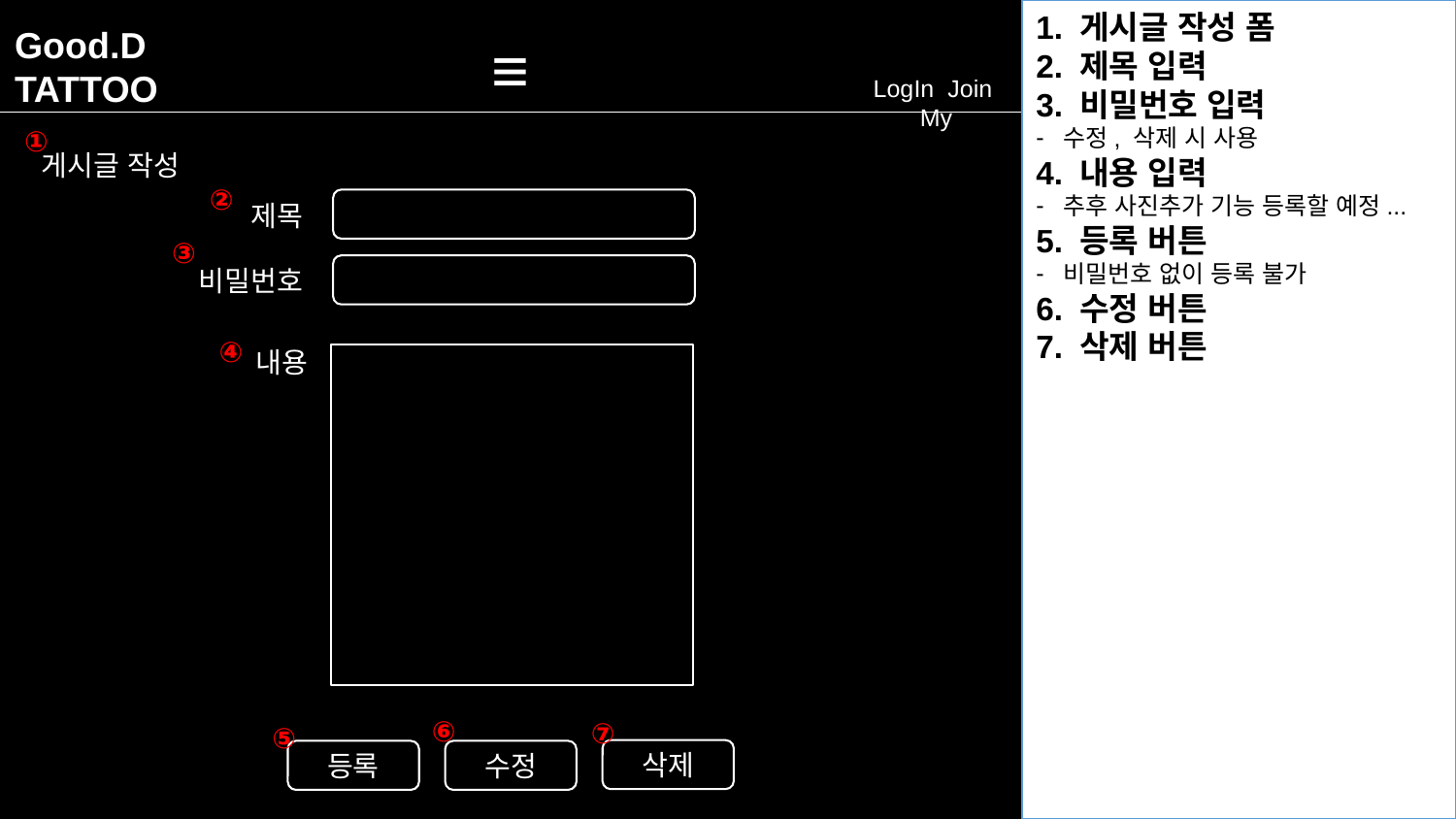

1. 게시글 작성 폼
2. 제목 입력
3. 비밀번호 입력
수정, 삭제 시 사용
4. 내용 입력
추후 사진추가 기능 등록할 예정...
5. 등록 버튼
비밀번호 없이 등록 불가
6. 수정 버튼
7. 삭제 버튼
Good.D
TATTOO
≡
LogIn  Join  My
①
게시글 작성
②

제목
③

비밀번호
④
내용

⑥
⑦
⑤
삭제
등록
수정